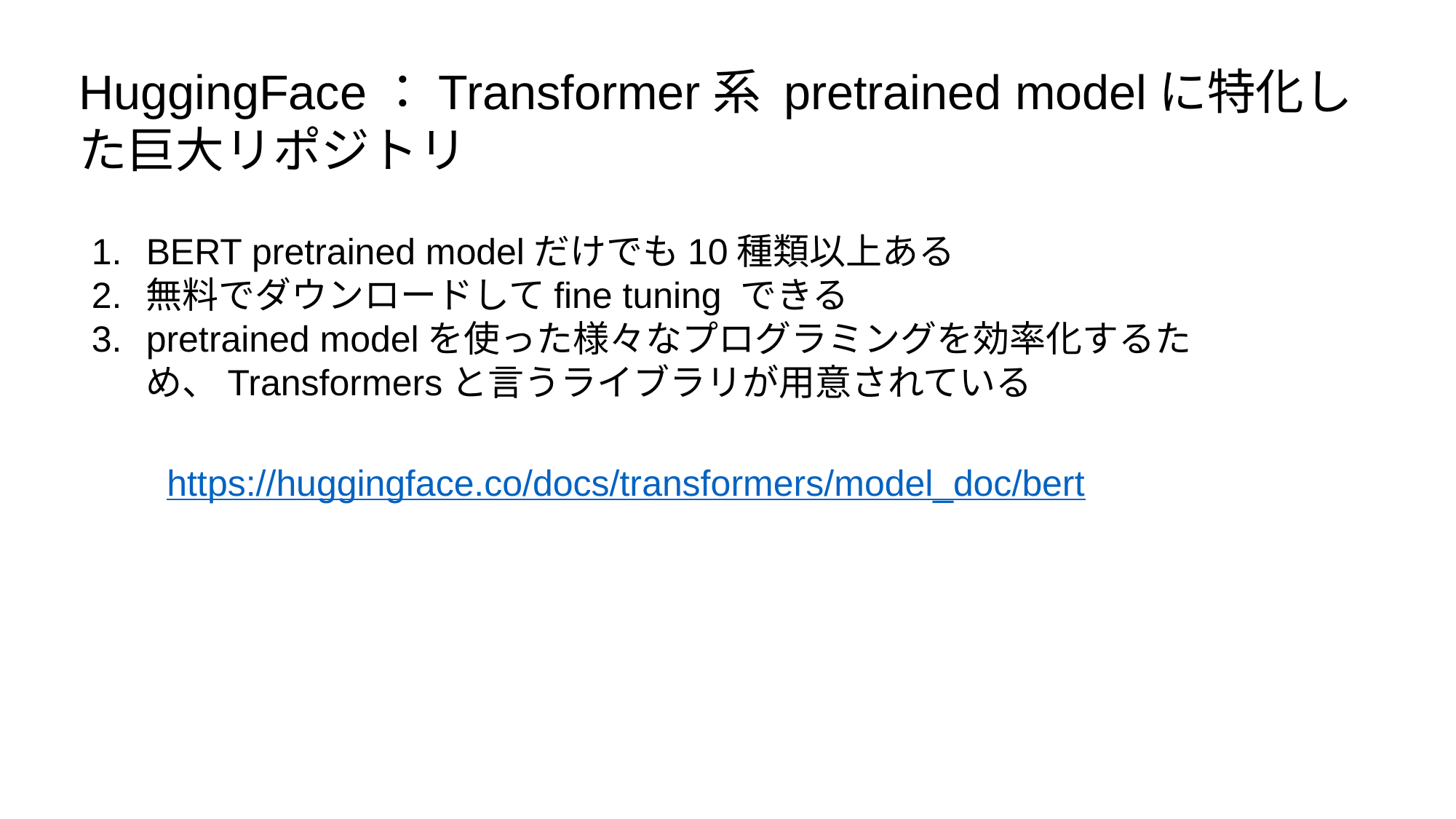

HuggingFace：Transformer系 pretrained modelに特化した巨大リポジトリ
BERT pretrained modelだけでも10種類以上ある
無料でダウンロードしてfine tuning できる
pretrained modelを使った様々なプログラミングを効率化するため、Transformersと言うライブラリが用意されている

https://huggingface.co/docs/transformers/model_doc/bert